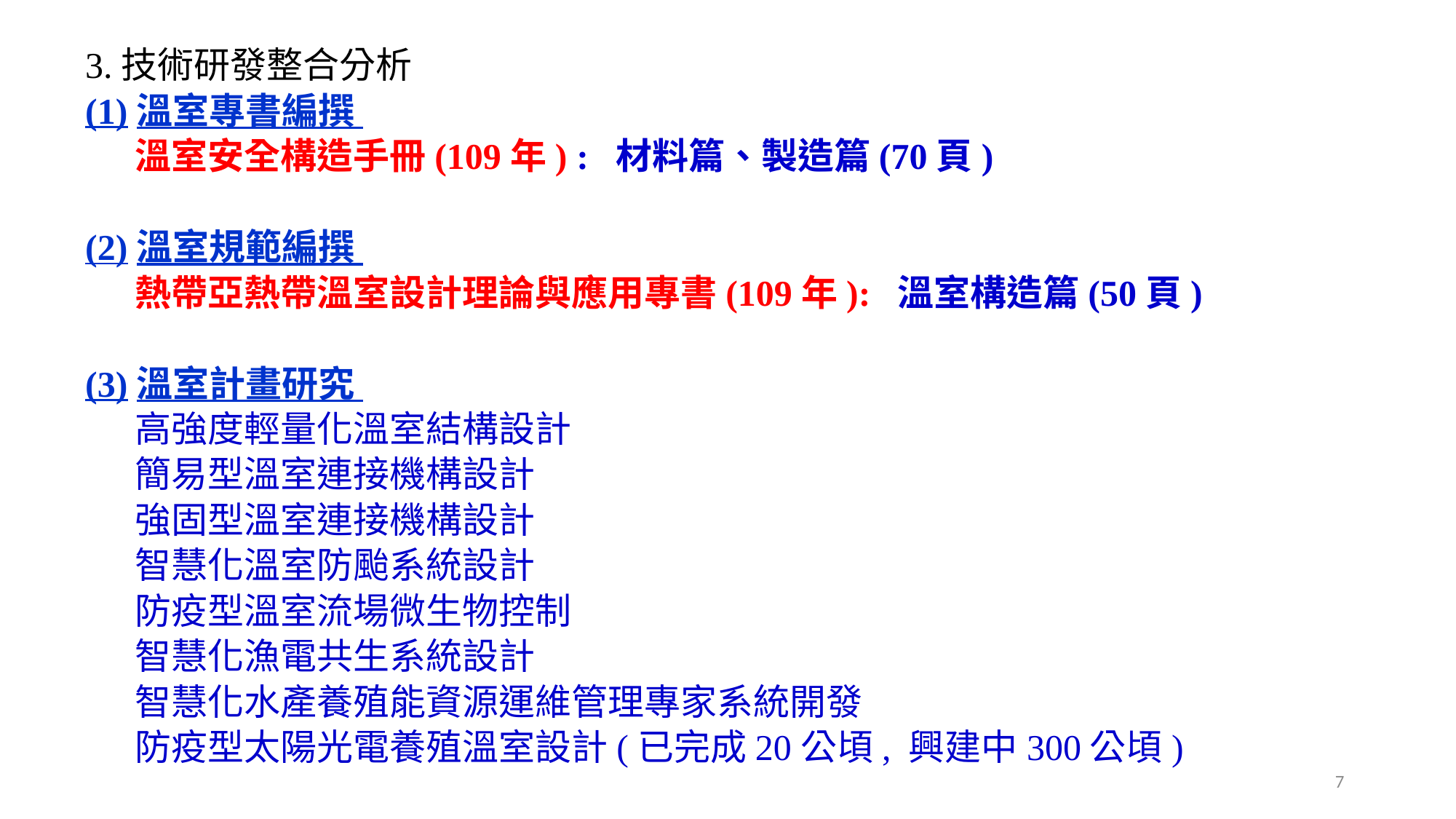

3.技術研發整合分析
(1)溫室專書編撰
     溫室安全構造手冊(109年) :  材料篇、製造篇(70頁)

(2)溫室規範編撰
     熱帶亞熱帶溫室設計理論與應用專書(109年):  溫室構造篇(50頁)

(3)溫室計畫研究
     高強度輕量化溫室結構設計
     簡易型溫室連接機構設計
     強固型溫室連接機構設計
     智慧化溫室防颱系統設計
     防疫型溫室流場微生物控制
     智慧化漁電共生系統設計
     智慧化水產養殖能資源運維管理專家系統開發
     防疫型太陽光電養殖溫室設計(已完成20公頃, 興建中300公頃)
7